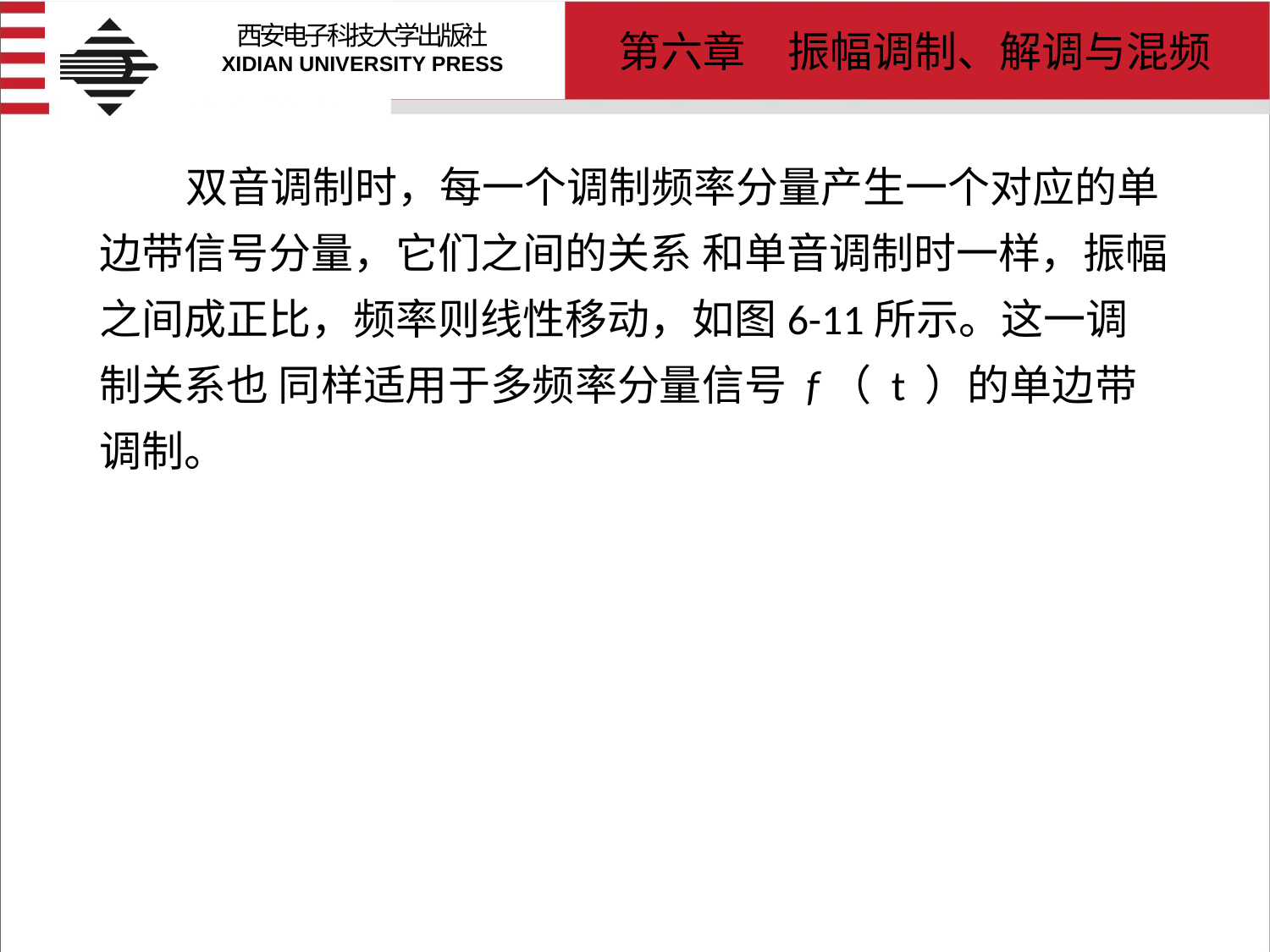

# 双音调制时，每一个调制频率分量产生一个对应的单边带信号分量，它们之间的关系 和单音调制时一样，振幅之间成正比，频率则线性移动，如图6-11所示。这一调制关系也 同样适用于多频率分量信号 f（ t ）的单边带调制。